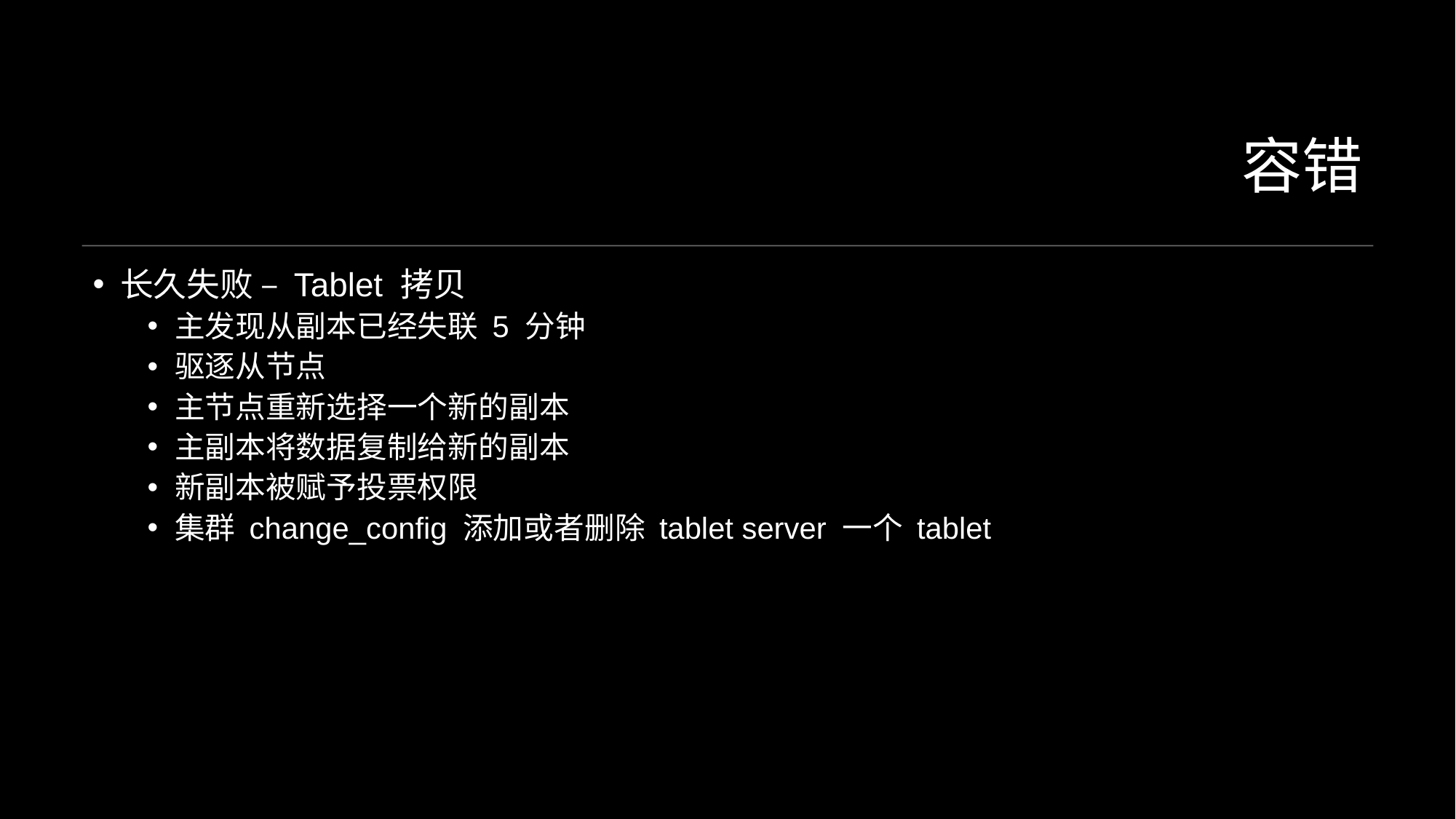

# 容错
长久失败 – Tablet 拷贝
主发现从副本已经失联 5 分钟
驱逐从节点
主节点重新选择一个新的副本
主副本将数据复制给新的副本
新副本被赋予投票权限
集群 change_config 添加或者删除 tablet server 一个 tablet